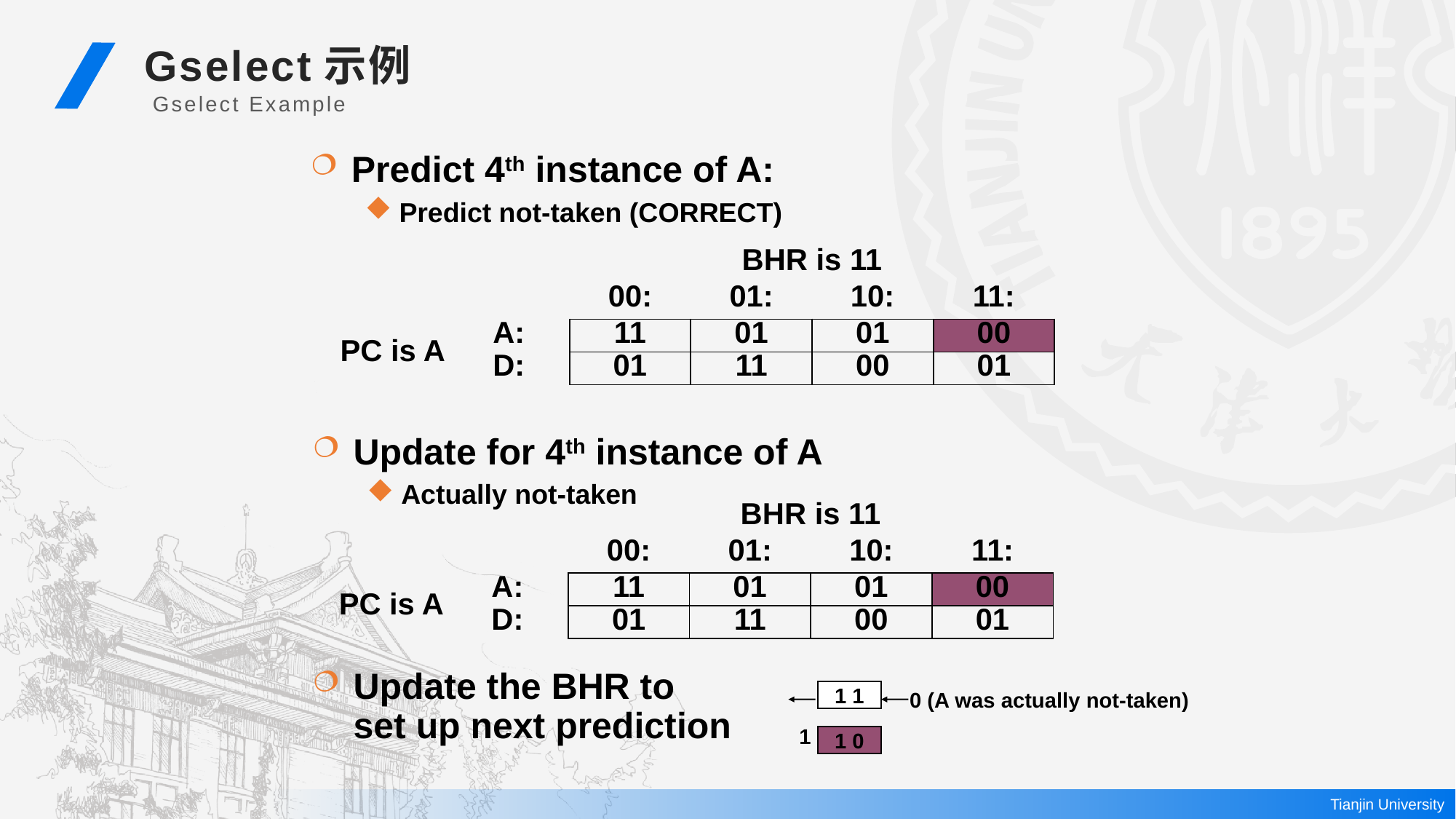

Gselect示例
Gselect Example
Predict 4th instance of A:
Predict not-taken (CORRECT)
|  |  | BHR is 11 |  |  |  |
| --- | --- | --- | --- | --- | --- |
|  |  | 00: | 01: | 10: | 11: |
| PC is A | A: | 11 | 01 | 01 | 00 |
|  | D: | 01 | 11 | 00 | 01 |
Update for 4th instance of A
Actually not-taken
|  |  | BHR is 11 |  |  |  |
| --- | --- | --- | --- | --- | --- |
|  |  | 00: | 01: | 10: | 11: |
| PC is A | A: | 11 | 01 | 01 | 00 |
|  | D: | 01 | 11 | 00 | 01 |
Update the BHR to
set up next prediction
0 (A was actually not-taken)
1 1

1
1 0